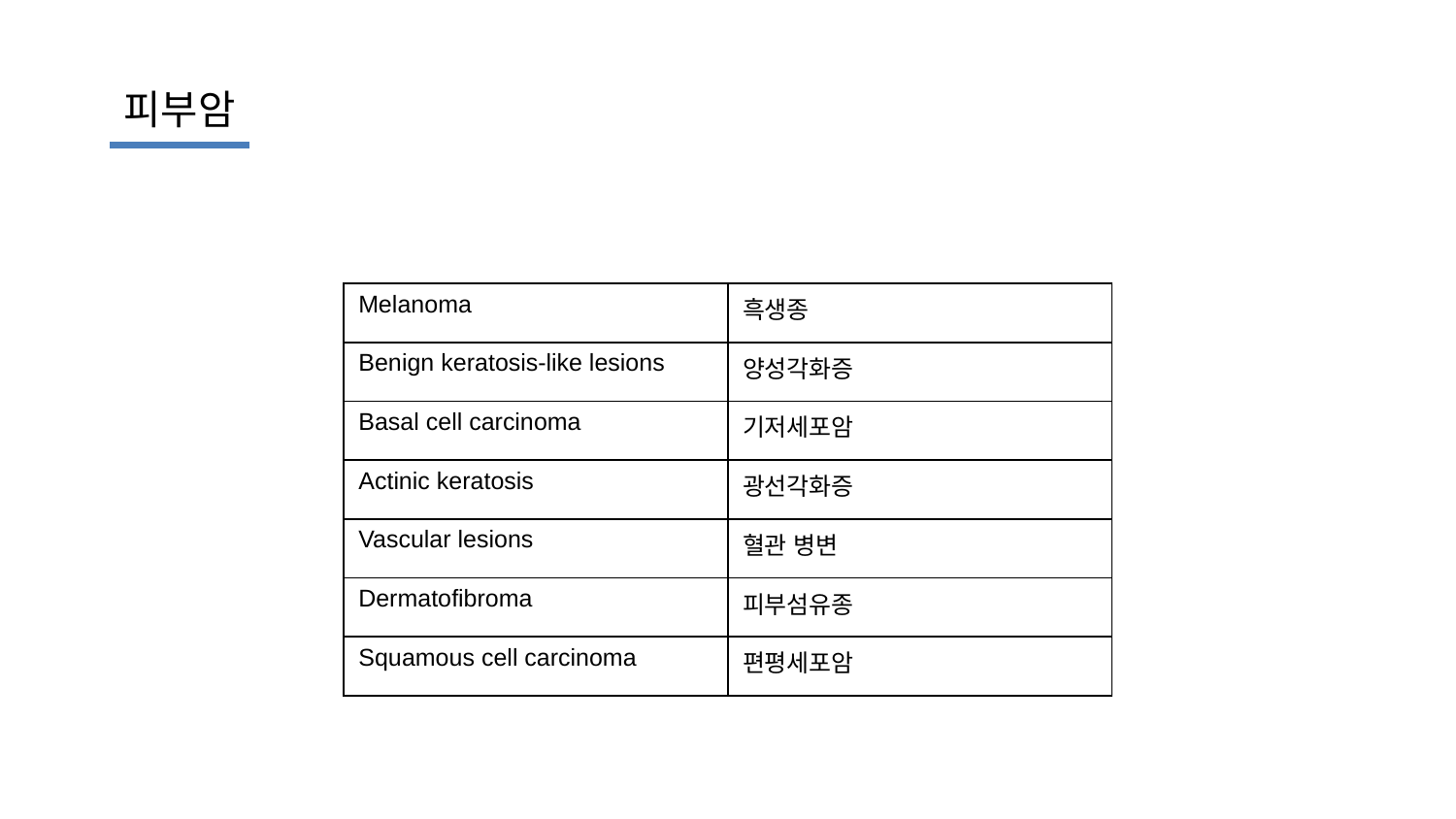

피부암
| Melanoma | 흑생종 |
| --- | --- |
| Benign keratosis-like lesions | 양성각화증 |
| Basal cell carcinoma | 기저세포암 |
| Actinic keratosis | 광선각화증 |
| Vascular lesions | 혈관 병변 |
| Dermatofibroma | 피부섬유종 |
| Squamous cell carcinoma | 편평세포암 |